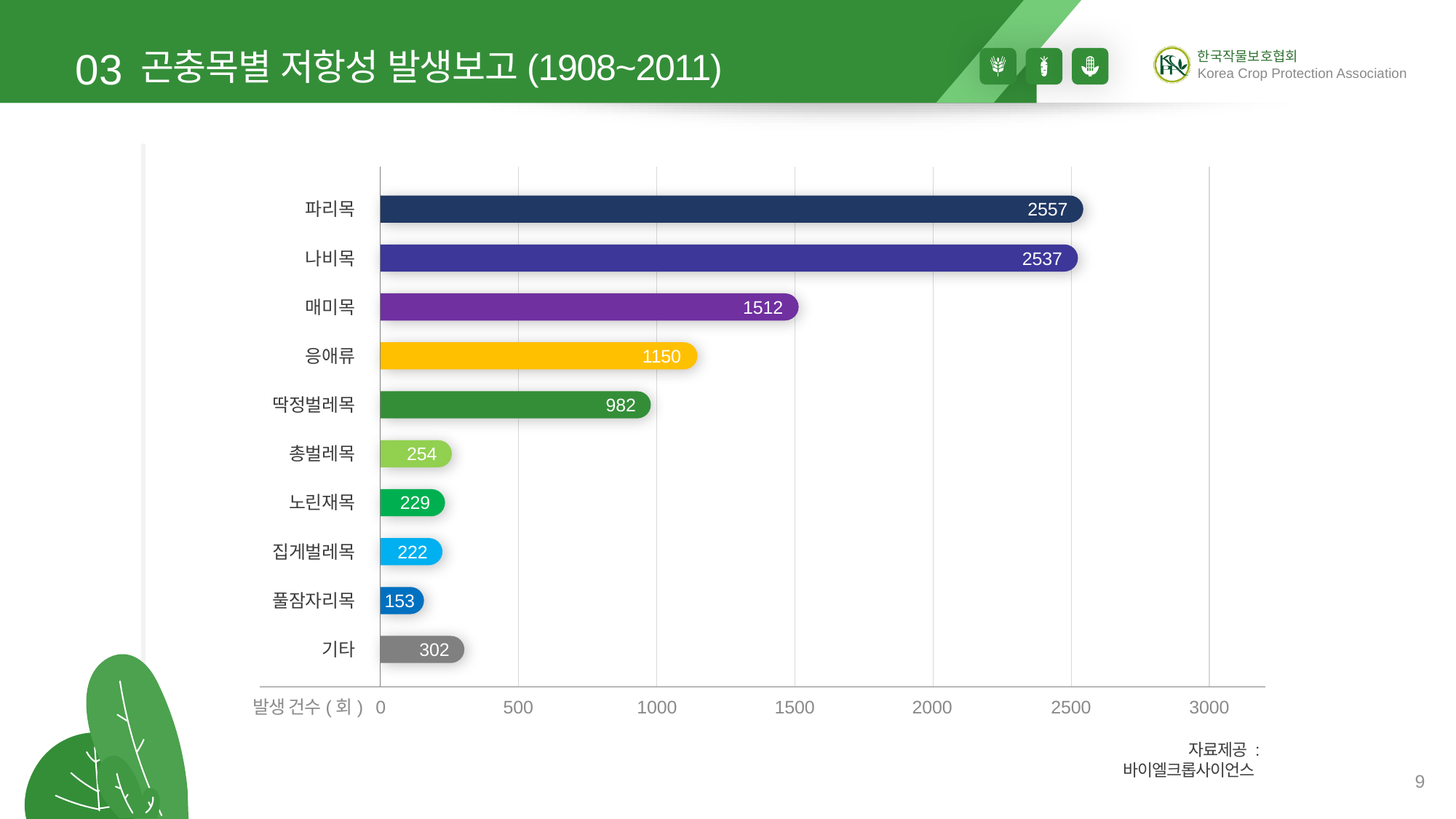

03
곤충목별 저항성 발생보고(1908~2011)
파리목

2557

2537

1512

1150

982

254

229

222

153

302
나비목
매미목

응애류
딱정벌레목
총벌레목
노린재목
집게벌레목
풀잠자리목
기타

발생 건수(회)
0
500
1000
1500
2000
2500
3000
자료제공 : 바이엘크롭사이언스
9